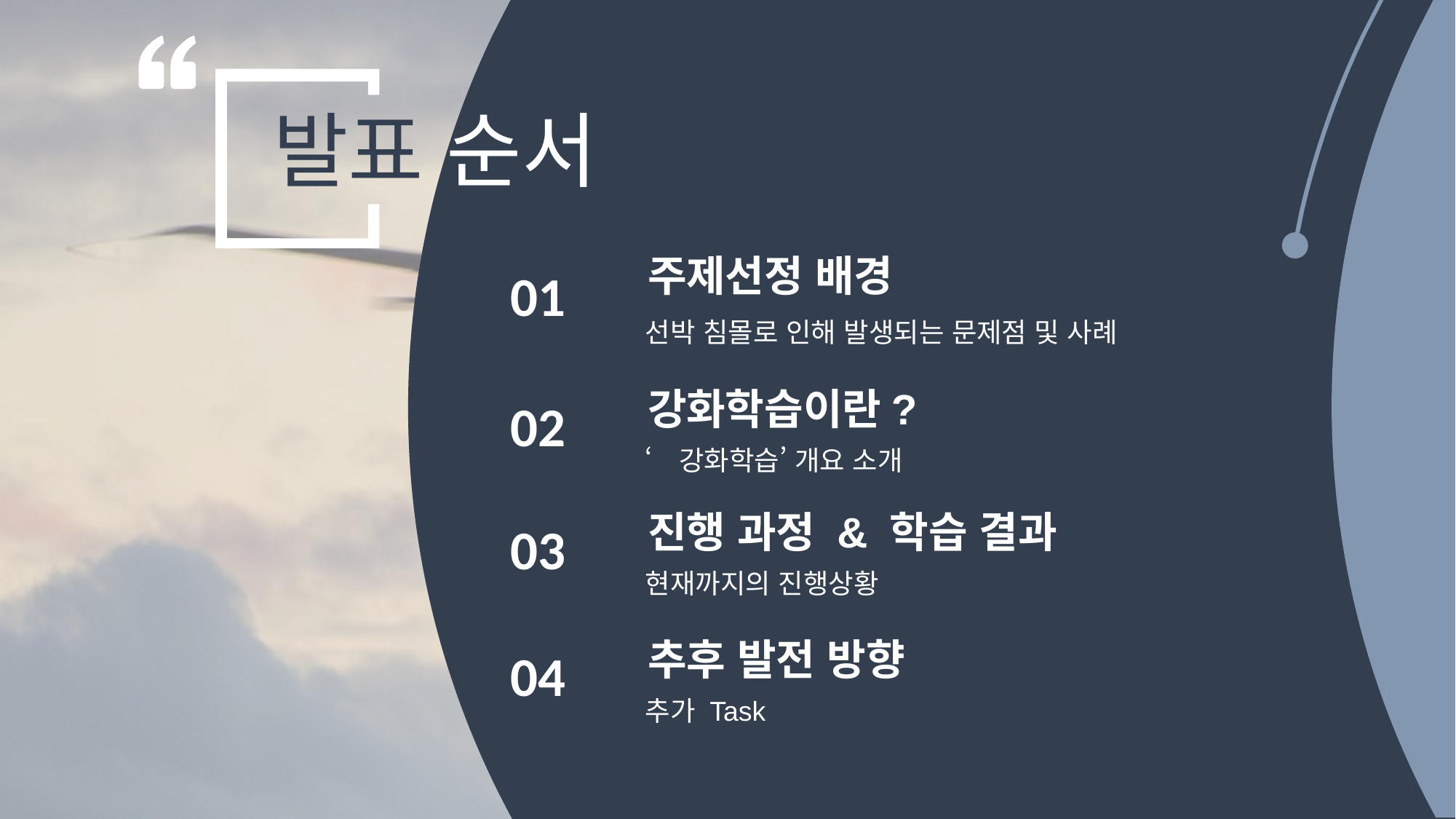

발표 순서
주제선정 배경
선박 침몰로 인해 발생되는 문제점 및 사례
01
강화학습이란?
‘강화학습’ 개요 소개
02
진행 과정 & 학습 결과
현재까지의 진행상황
03
추후 발전 방향
추가 Task
04